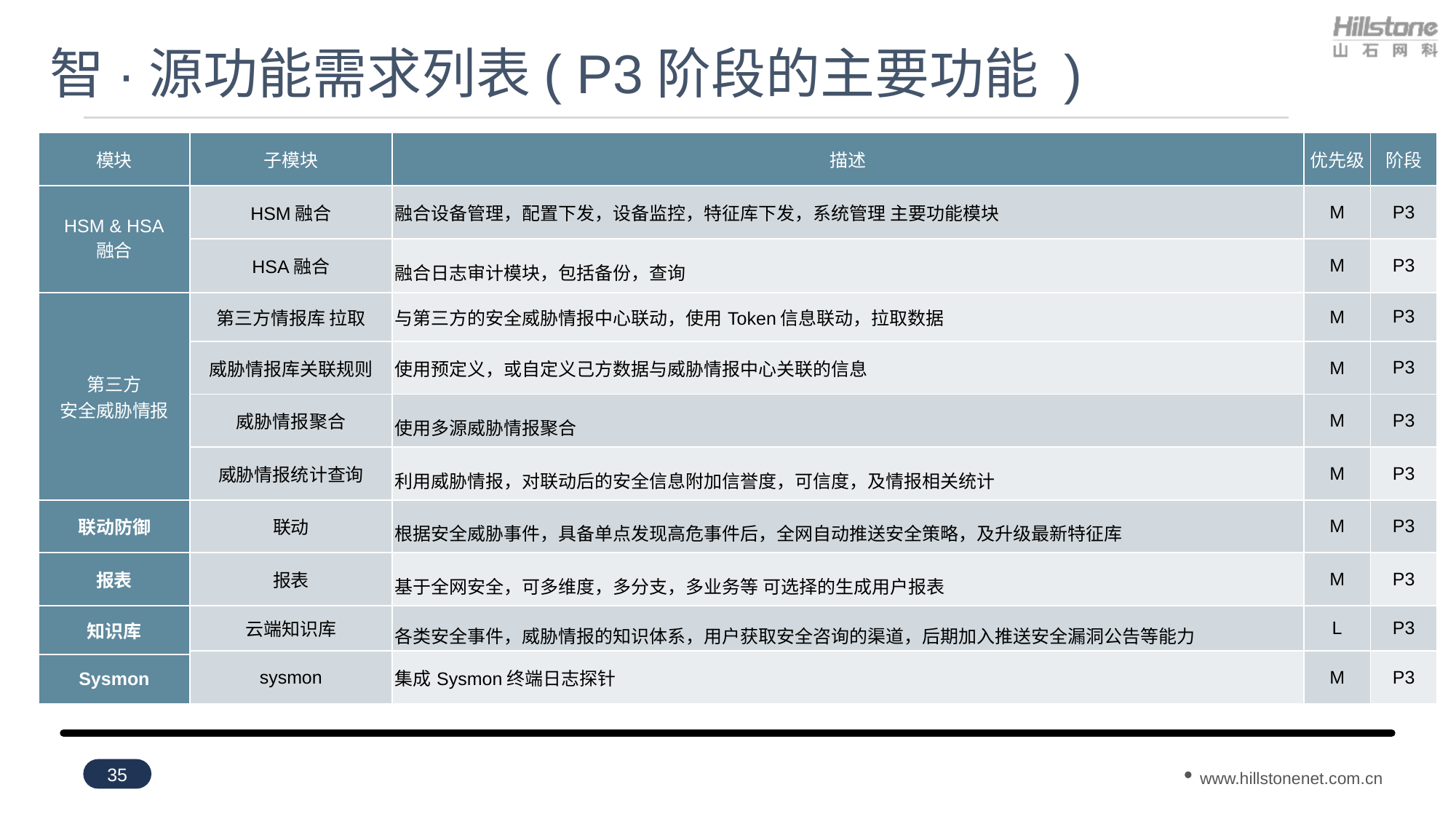

# 智·源功能需求列表( P3阶段的主要功能 )
| 模块 | 子模块 | 描述 | 优先级 | 阶段 |
| --- | --- | --- | --- | --- |
| HSM & HSA 融合 | HSM融合 | 融合设备管理，配置下发，设备监控，特征库下发，系统管理 主要功能模块 | M | P3 |
|  | HSA融合 | 融合日志审计模块，包括备份，查询 | M | P3 |
|  |  |  |  | P3 |
| 第三方 安全威胁情报 | 第三方情报库 拉取 | 与第三方的安全威胁情报中心联动，使用Token信息联动，拉取数据 | M |  |
|  |  |  |  | P3 |
|  | 威胁情报库关联规则 | 使用预定义，或自定义己方数据与威胁情报中心关联的信息 | M |  |
|  | 威胁情报聚合 | 使用多源威胁情报聚合 | M | P3 |
|  | 威胁情报统计查询 | 利用威胁情报，对联动后的安全信息附加信誉度，可信度，及情报相关统计 | M | P3 |
| 联动防御 | 联动 | 根据安全威胁事件，具备单点发现高危事件后，全网自动推送安全策略，及升级最新特征库 | M | P3 |
| 报表 | 报表 | 基于全网安全，可多维度，多分支，多业务等 可选择的生成用户报表 | M | P3 |
| 知识库 | 云端知识库 | 各类安全事件，威胁情报的知识体系，用户获取安全咨询的渠道，后期加入推送安全漏洞公告等能力 | L | P3 |
|  | sysmon | 集成Sysmon终端日志探针 | M | P3 |
| Sysmon |  |  |  |  |
35